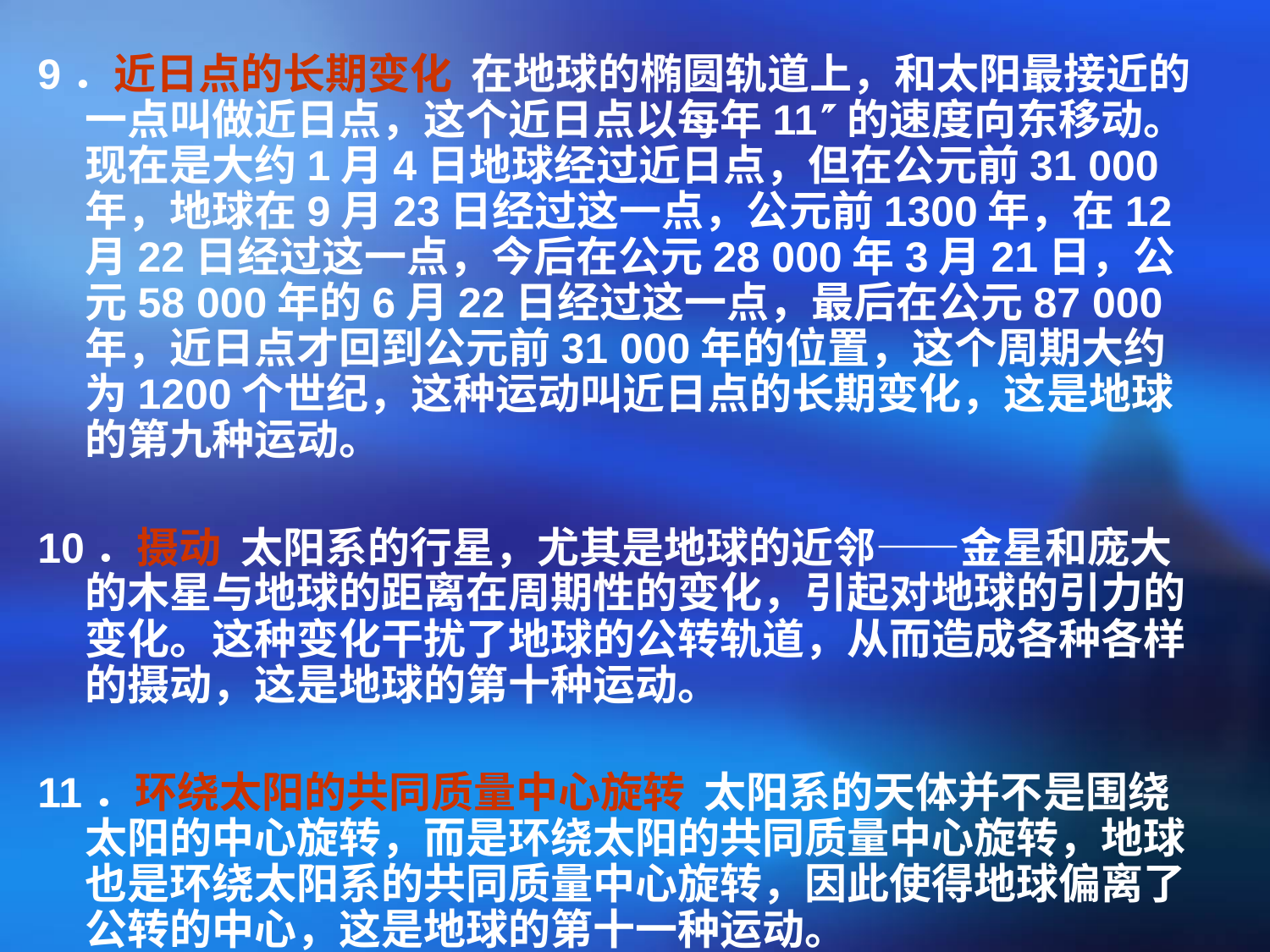

9．近日点的长期变化  在地球的椭圆轨道上，和太阳最接近的一点叫做近日点，这个近日点以每年11″的速度向东移动。现在是大约1月4日地球经过近日点，但在公元前31 000年，地球在9月23日经过这一点，公元前1300年，在12月22日经过这一点，今后在公元28 000年3月21日，公元58 000年的6月22日经过这一点，最后在公元87 000年，近日点才回到公元前31 000年的位置，这个周期大约为1200个世纪，这种运动叫近日点的长期变化，这是地球的第九种运动。

10．摄动  太阳系的行星，尤其是地球的近邻——金星和庞大的木星与地球的距离在周期性的变化，引起对地球的引力的变化。这种变化干扰了地球的公转轨道，从而造成各种各样的摄动，这是地球的第十种运动。

11．环绕太阳的共同质量中心旋转  太阳系的天体并不是围绕太阳的中心旋转，而是环绕太阳的共同质量中心旋转，地球也是环绕太阳系的共同质量中心旋转，因此使得地球偏离了公转的中心，这是地球的第十一种运动。